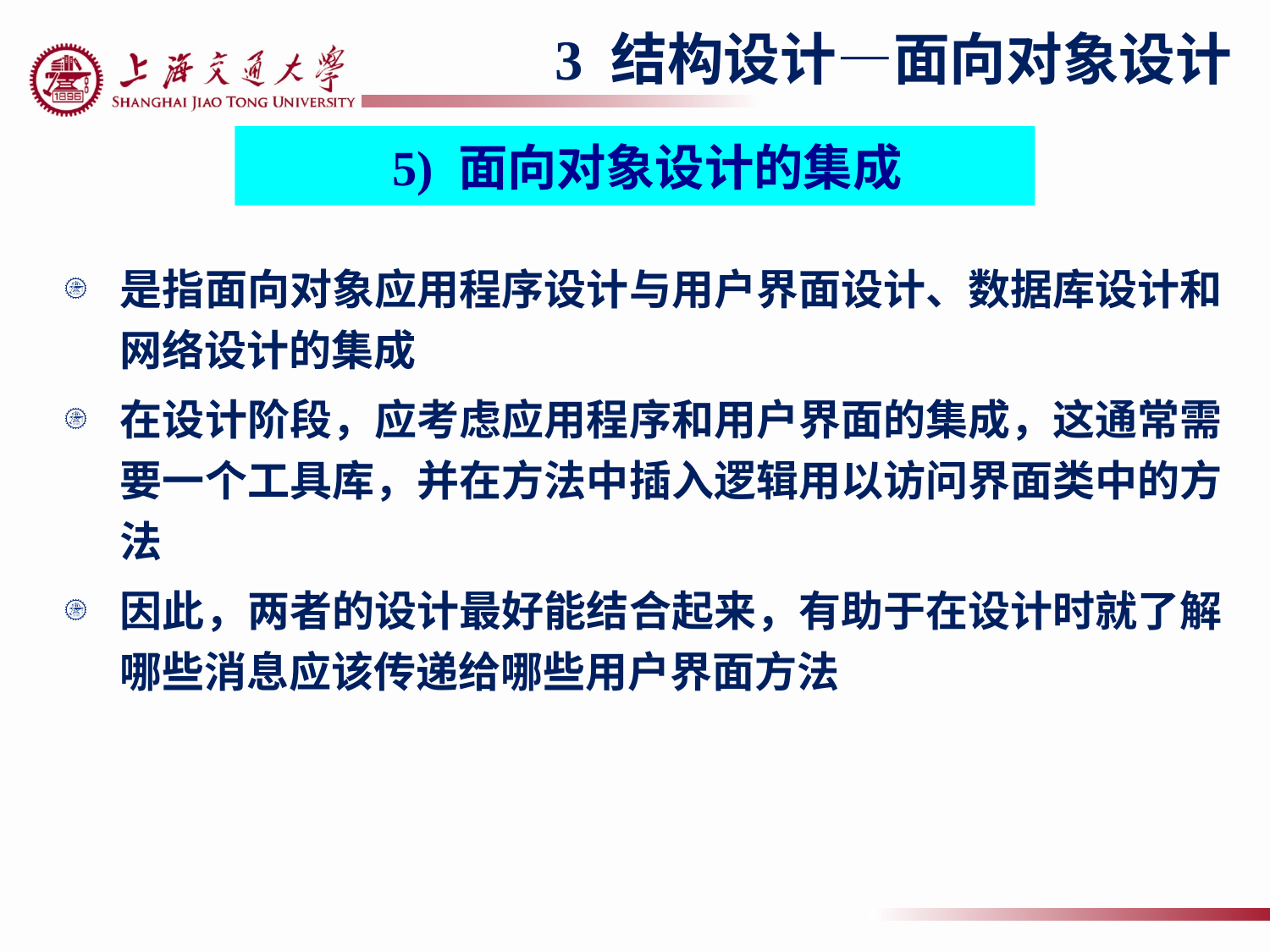

3 结构设计—面向对象设计
  5) 面向对象设计的集成
是指面向对象应用程序设计与用户界面设计、数据库设计和网络设计的集成
在设计阶段，应考虑应用程序和用户界面的集成，这通常需要一个工具库，并在方法中插入逻辑用以访问界面类中的方法
因此，两者的设计最好能结合起来，有助于在设计时就了解哪些消息应该传递给哪些用户界面方法